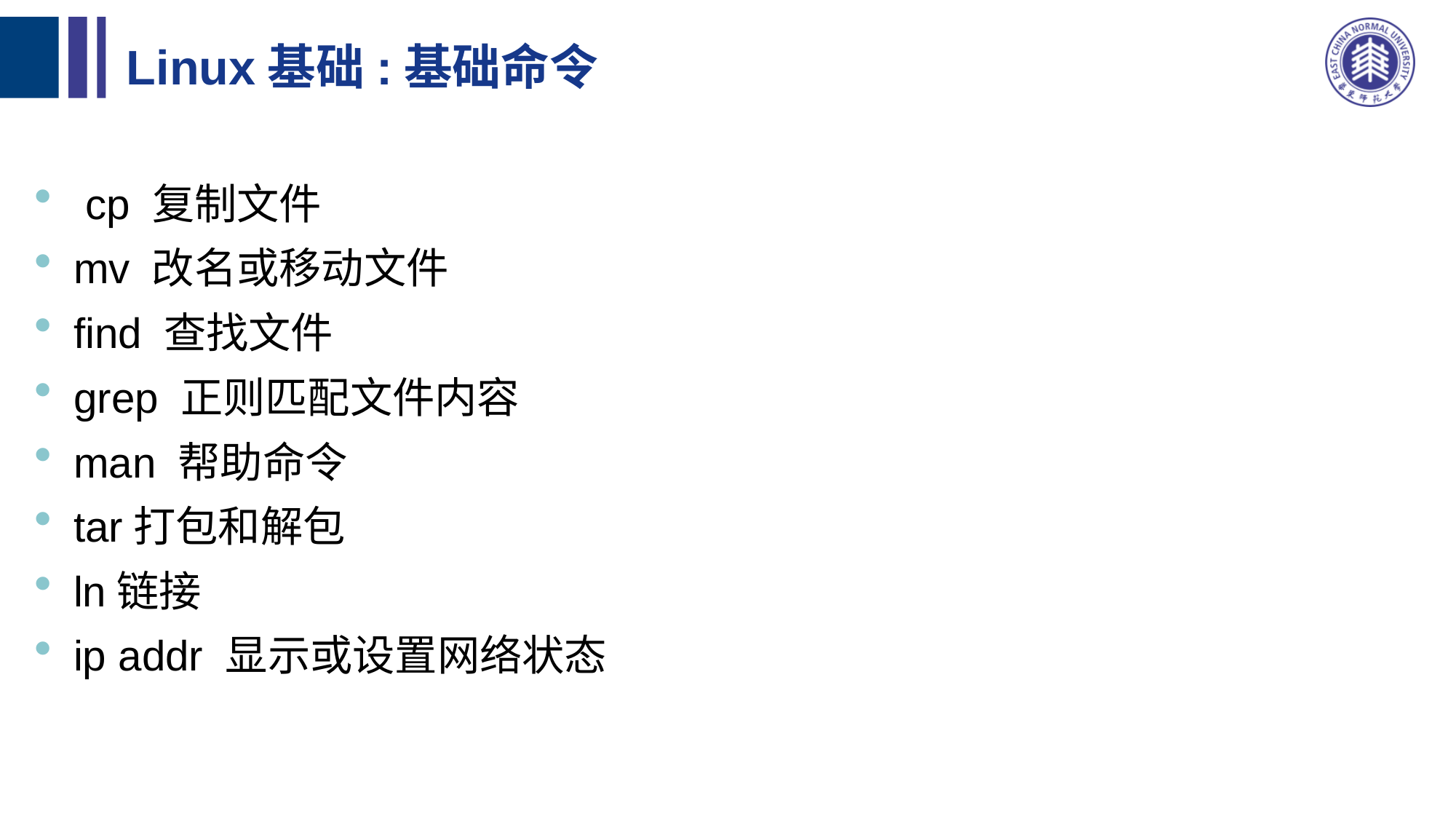

# Linux基础:基础命令

 cp 复制文件
mv 改名或移动文件
find 查找文件
grep 正则匹配文件内容
man 帮助命令
tar打包和解包
ln链接
ip addr 显示或设置网络状态